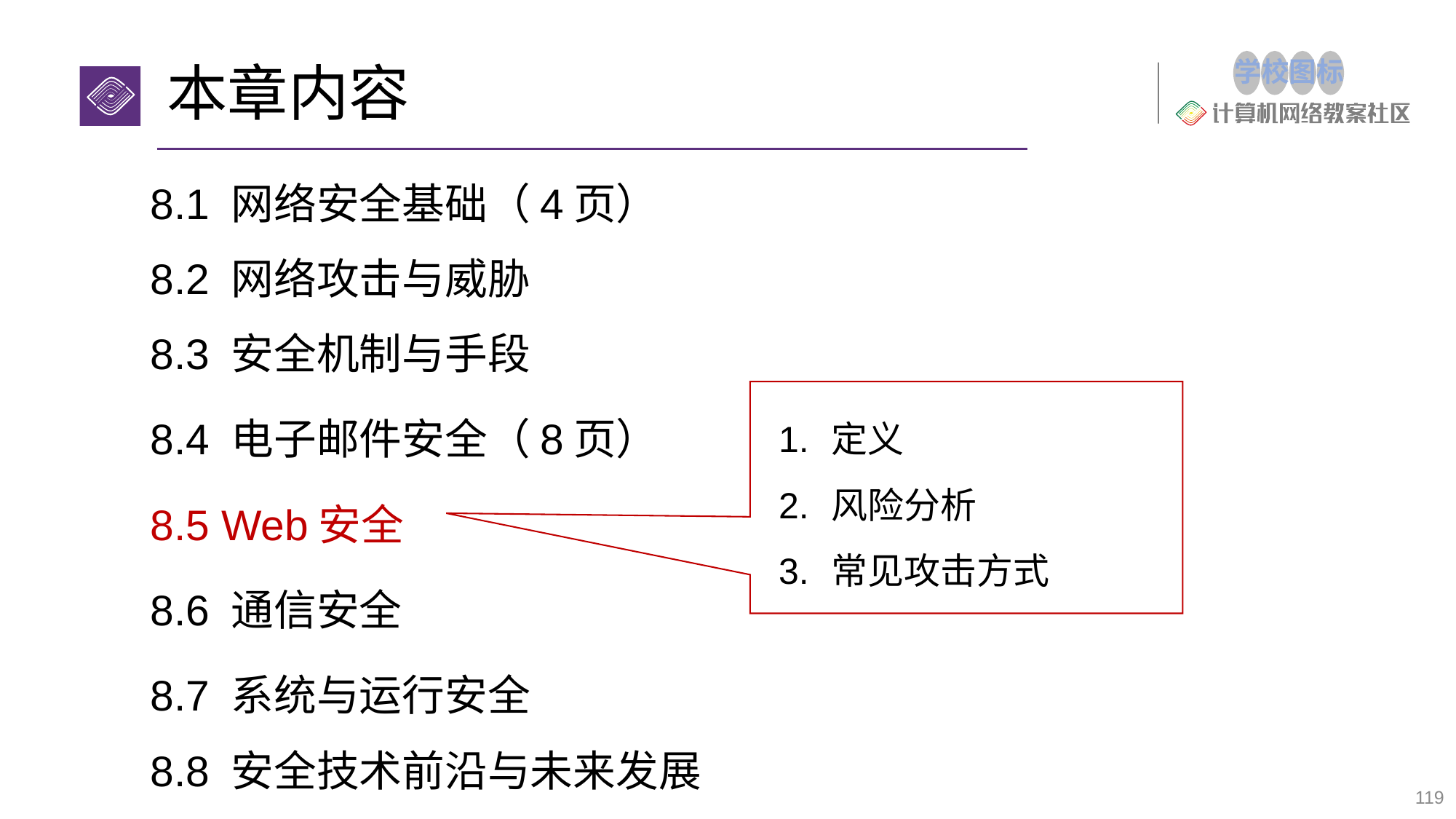

# 本章内容
8.1 网络安全基础（4页）
8.2 网络攻击与威胁
8.3 安全机制与手段
8.4 电子邮件安全（8页）
8.5 Web安全
8.6 通信安全
8.7 系统与运行安全
8.8 安全技术前沿与未来发展

定义
风险分析
常见攻击方式
119